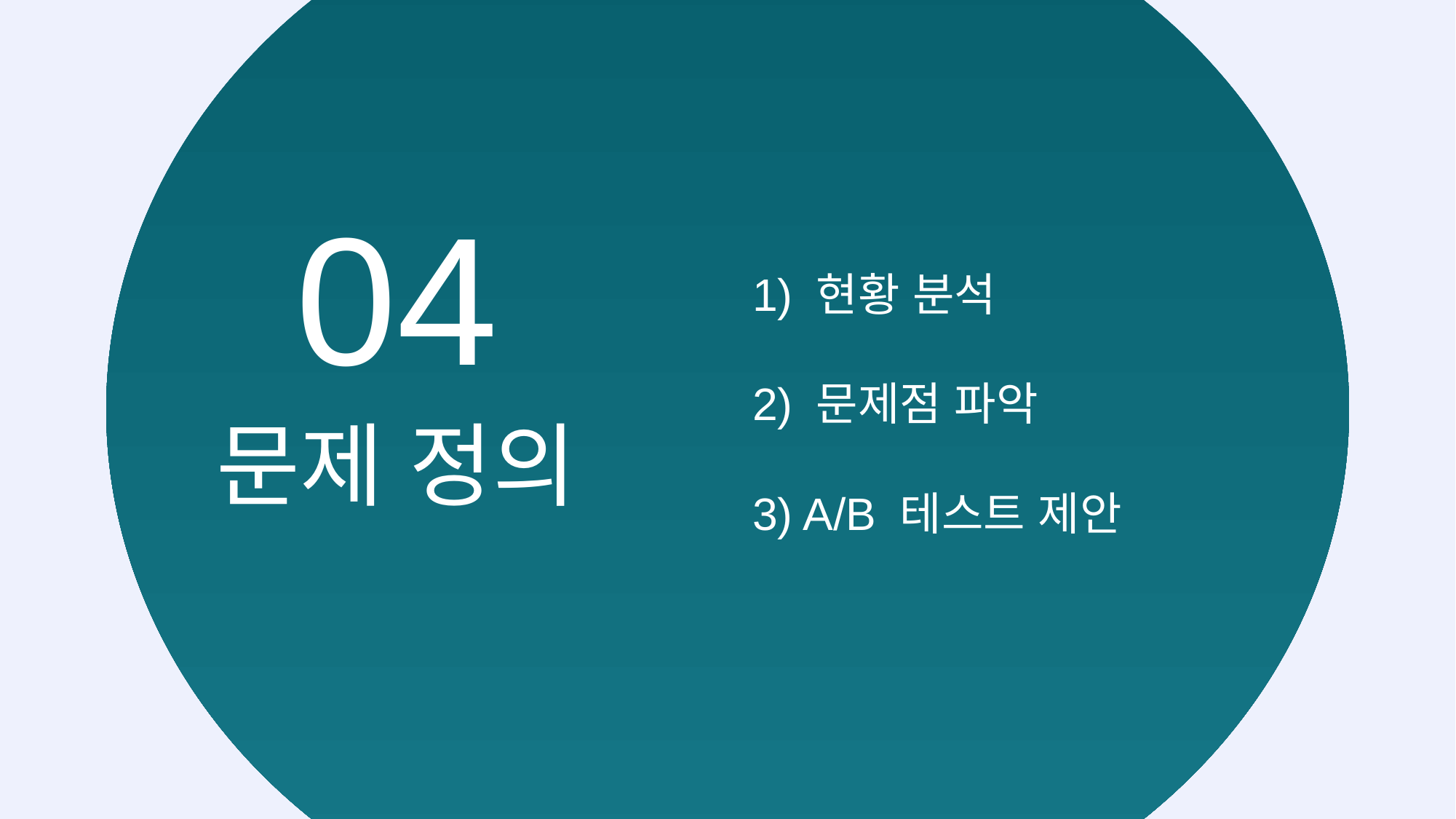

04
1) 현황 분석
2) 문제점 파악
문제 정의
3) A/B 테스트 제안